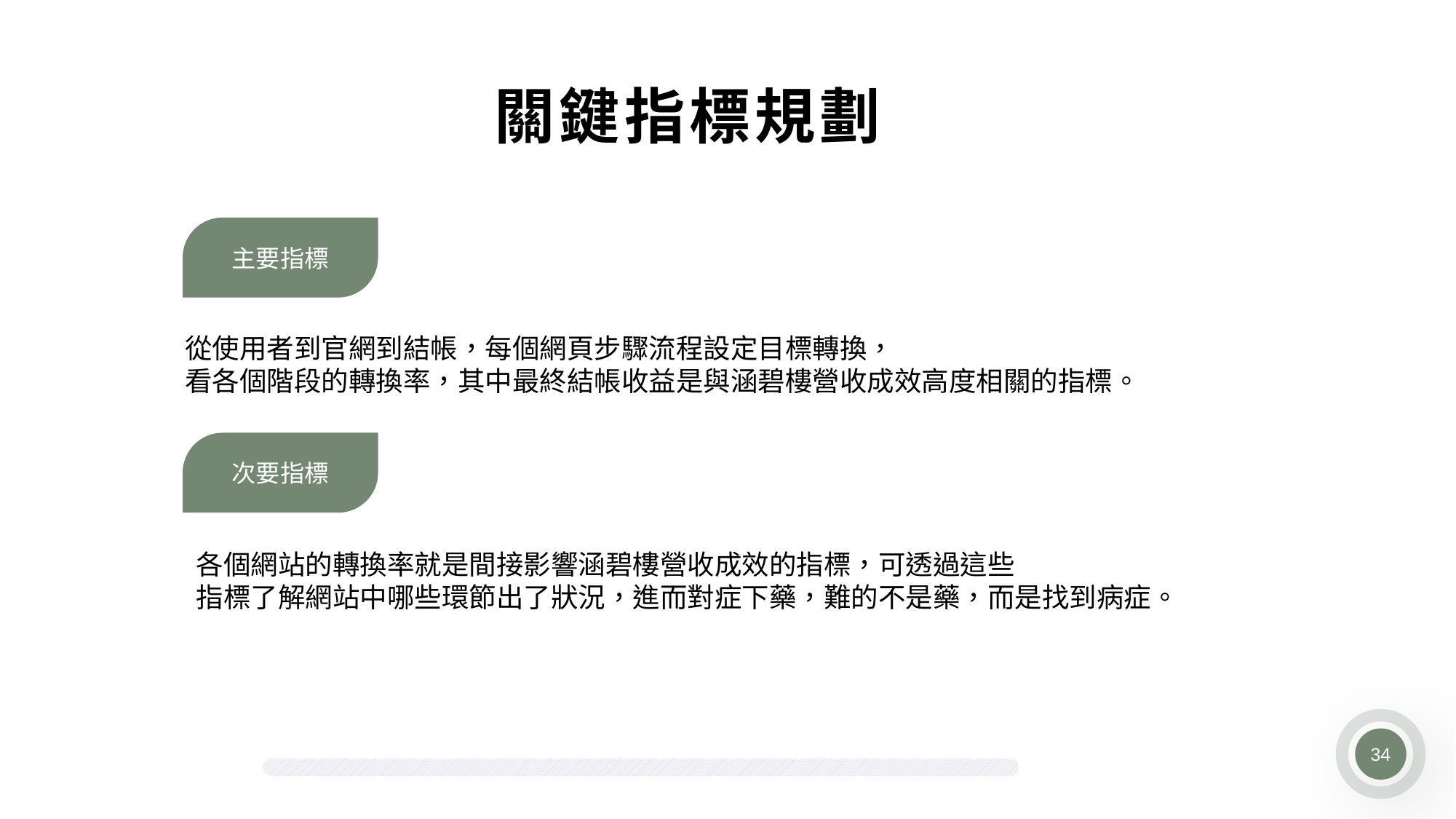

關鍵指標規劃

主要指標
從使用者到官網到結帳，每個網頁步驟流程設定目標轉換，
看各個階段的轉換率，其中最終結帳收益是與涵碧樓營收成效高度相關的指標。
次要指標
各個網站的轉換率就是間接影響涵碧樓營收成效的指標，可透過這些
指標了解網站中哪些環節出了狀況，進而對症下藥，難的不是藥，而是找到病症。

34